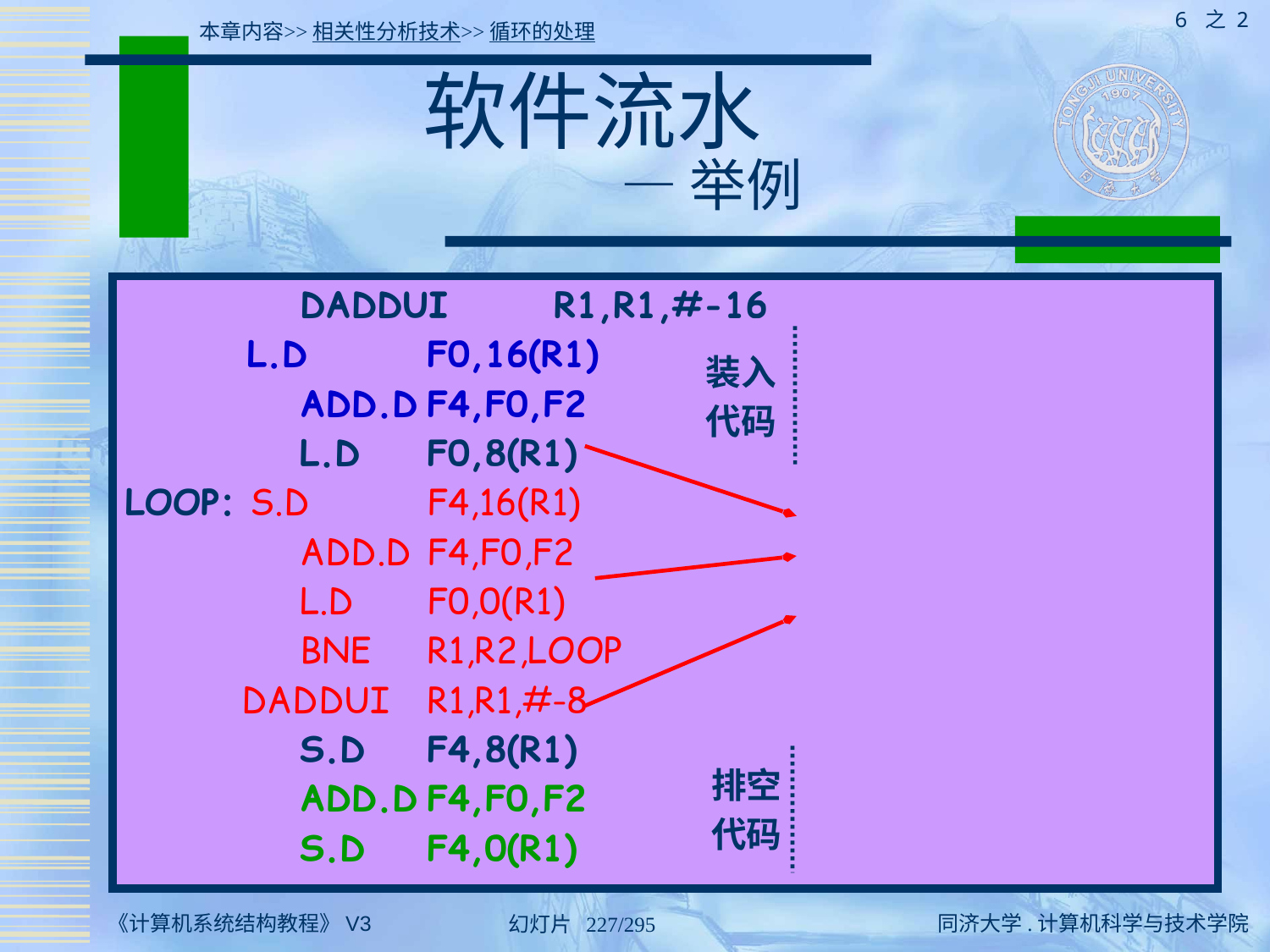

6 之 2
本章内容>>相关性分析技术>>循环的处理
# 软件流水 — 举例
循环i:	L.D	F0,0(R1)
		ADD.D	F4,F0,F2
		S.D	F4,0(R1)
循环i+1:	L.D	F0,0(R1)
		ADD.D	F4,F0,F2
		S.D	F4,0(R1)
循环i+2:	L.D	F0,0(R1)
		ADD.D	F4,F0,F2
		S.D	F4,0(R1)
		DADDUI	R1,R1,#-16
        L.D	F0,16(R1)
		ADD.D	F4,F0,F2
		L.D	F0,8(R1)
LOOP: S.D	F4,16(R1)
		ADD.D	F4,F0,F2
		L.D	F0,0(R1)
		BNE 	R1,R2,LOOP
           DADDUI	R1,R1,#-8
		S.D	F4,8(R1)
		ADD.D	F4,F0,F2
		S.D	F4,0(R1)

装入
代码

排空
代码